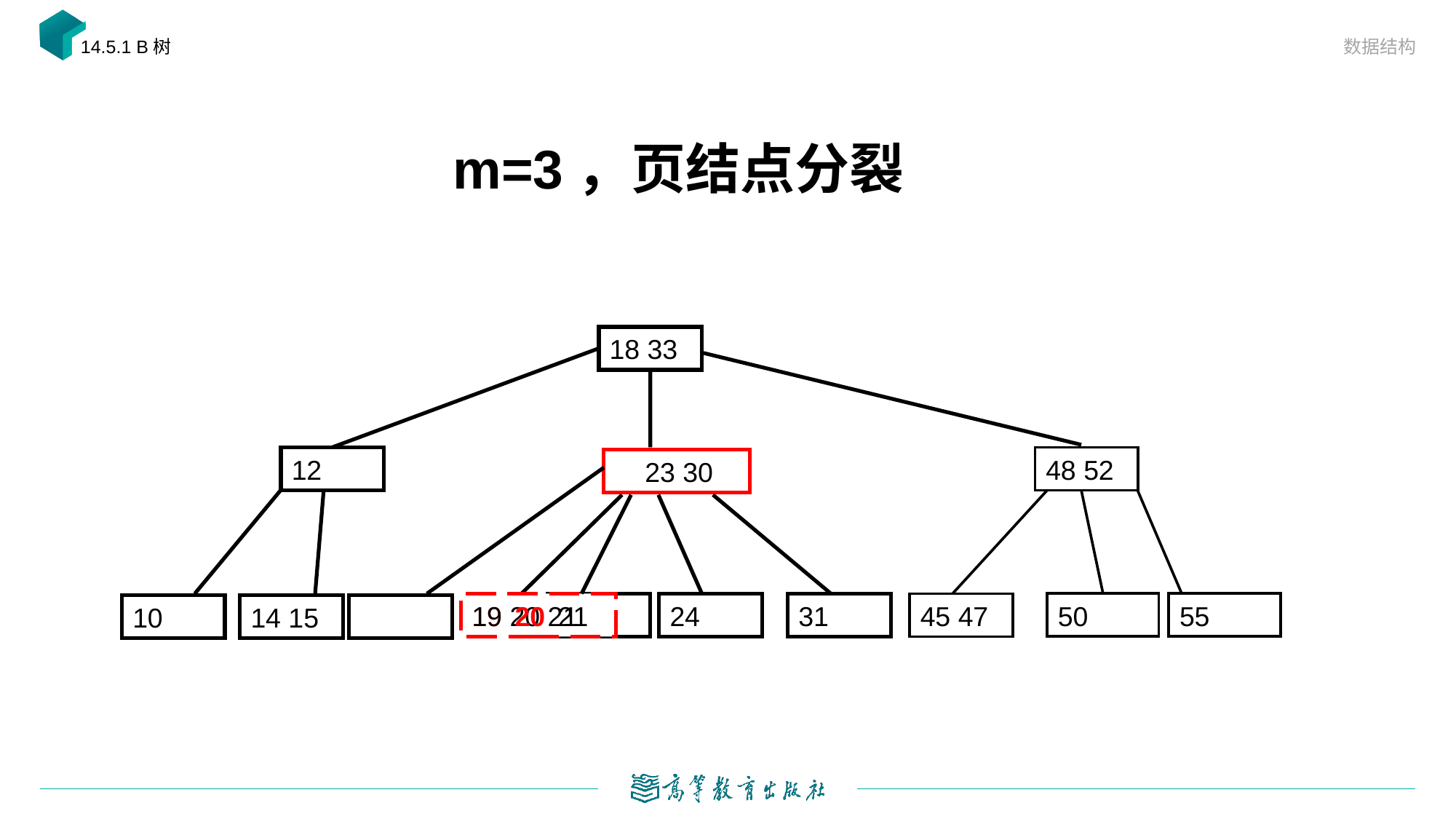

数据结构
14.5.1 B树
# m=3，页结点分裂
18 33

48 52
12
    23 30
23 30

50
55
19 20 21
19
20

21
24
31
45 47
10
14 15